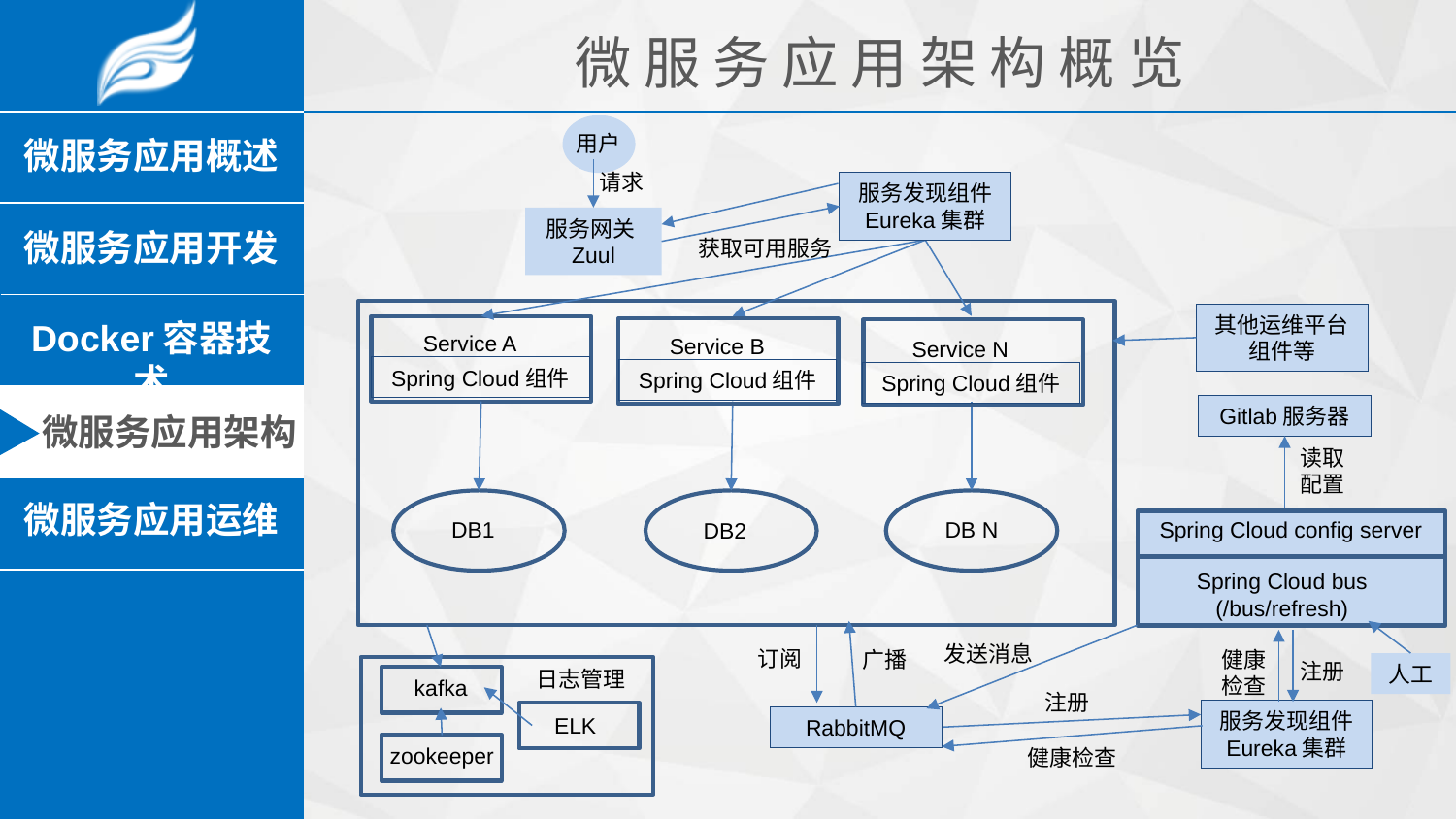

微 服 务 应 用 架 构 概 览

用户
请求
服务发现组件
Eureka集群
服务网关Zuul
获取可用服务

其他运维平台组件等

Service A
Service B
Service N
Spring Cloud组件
Spring Cloud组件
Spring Cloud组件
Gitlab服务器
读取配置

Spring Cloud config server
DB1
DB N
DB2

Spring Cloud bus
(/bus/refresh)
发送消息
订阅
健康检查
广播
注册
人工

日志管理
kafka

注册
服务发现组件
Eureka集群

ELK
RabbitMQ

zookeeper
健康检查